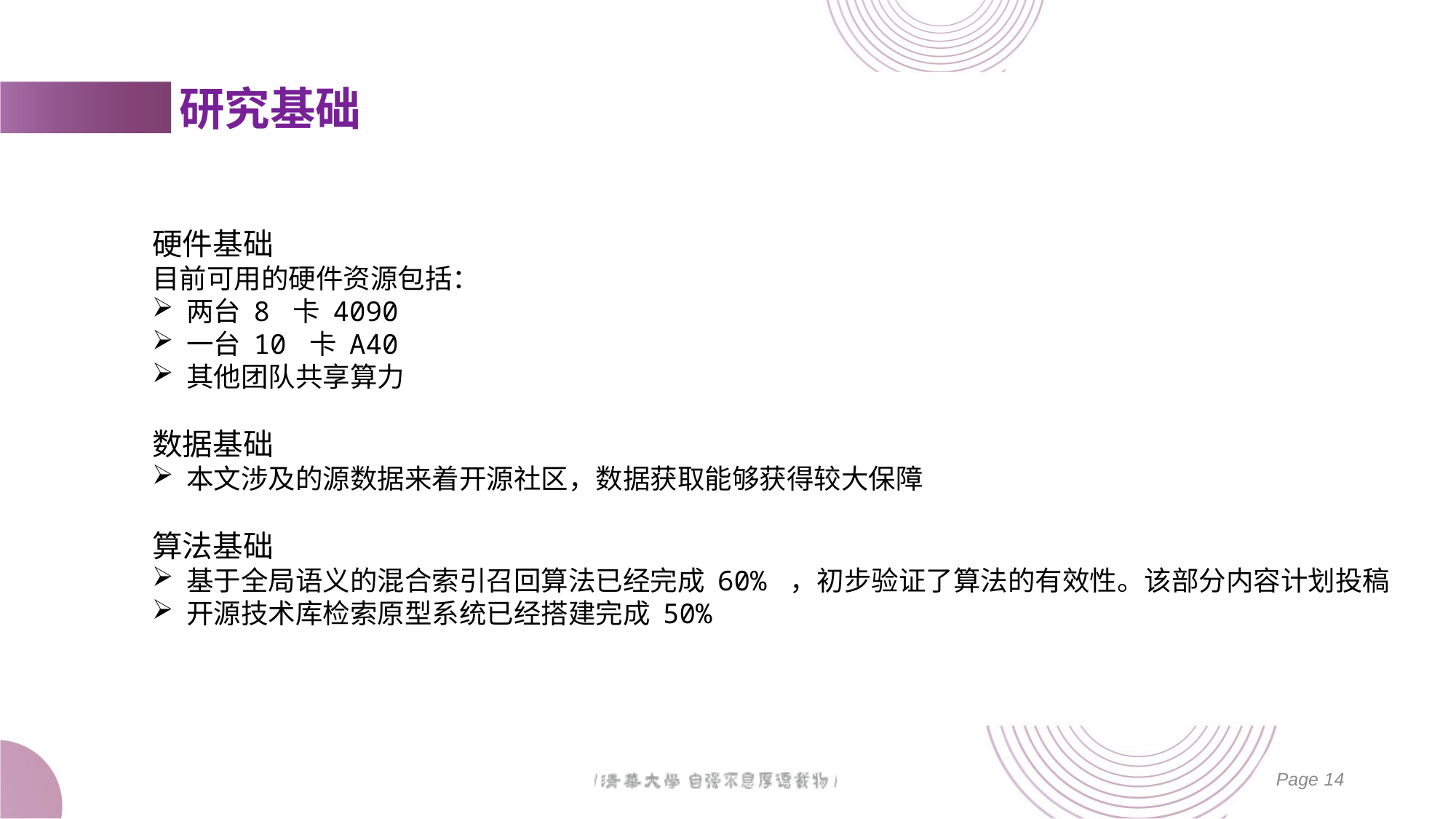

# 研究基础
硬件基础
目前可用的硬件资源包括：
两台 8 卡 4090
一台 10 卡 A40
其他团队共享算力

数据基础
本文涉及的源数据来着开源社区，数据获取能够获得较大保障

算法基础
基于全局语义的混合索引召回算法已经完成 60% ，初步验证了算法的有效性。该部分内容计划投稿
开源技术库检索原型系统已经搭建完成 50%

Page 14